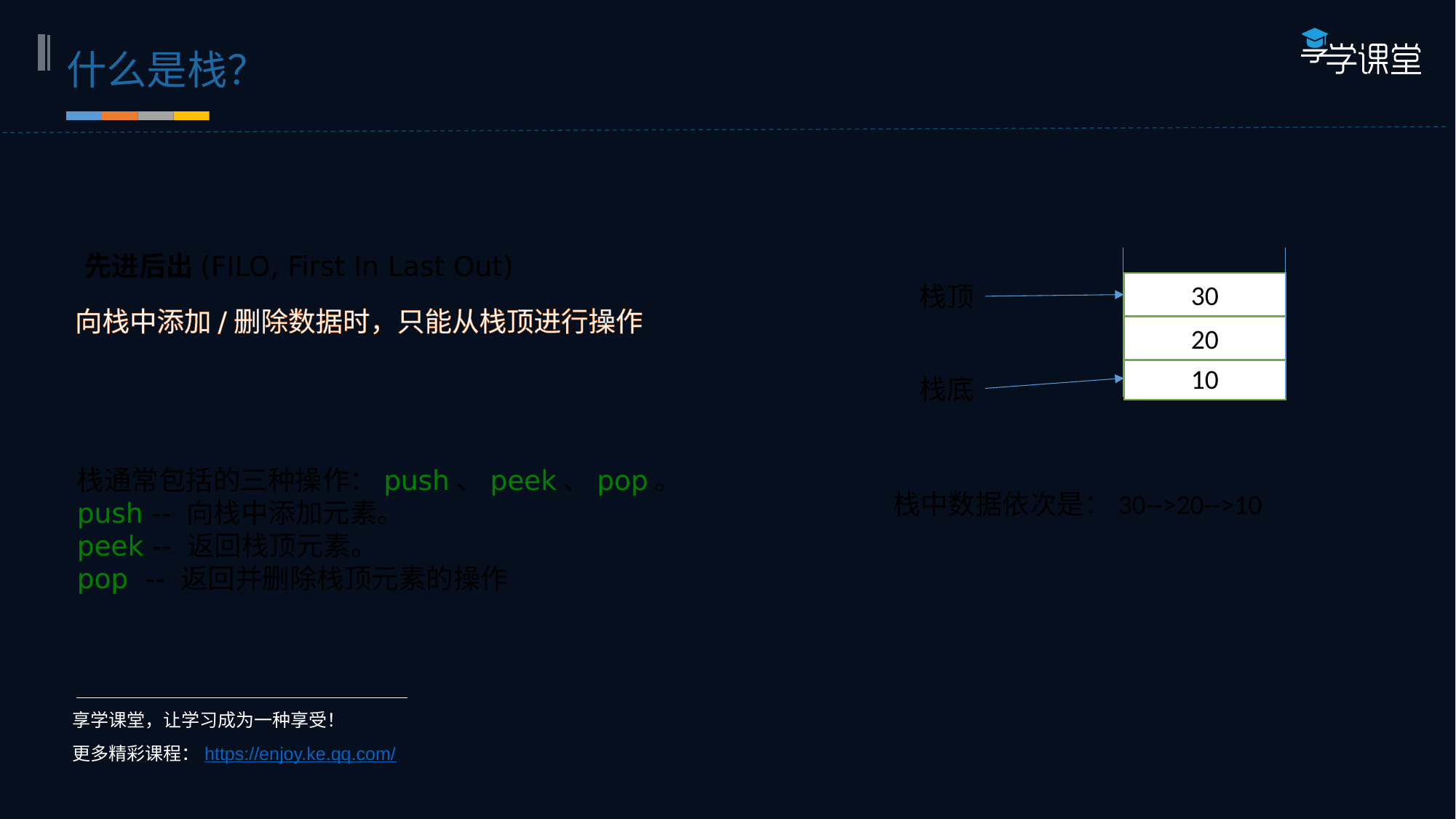

什么是栈？

先进后出(FILO, First In Last Out)
30
栈顶
向栈中添加/删除数据时，只能从栈顶进行操作
20
10
栈底
栈通常包括的三种操作：push、peek、pop。
push -- 向栈中添加元素。
peek -- 返回栈顶元素。
pop  -- 返回并删除栈顶元素的操作
栈中数据依次是：30-->20-->10